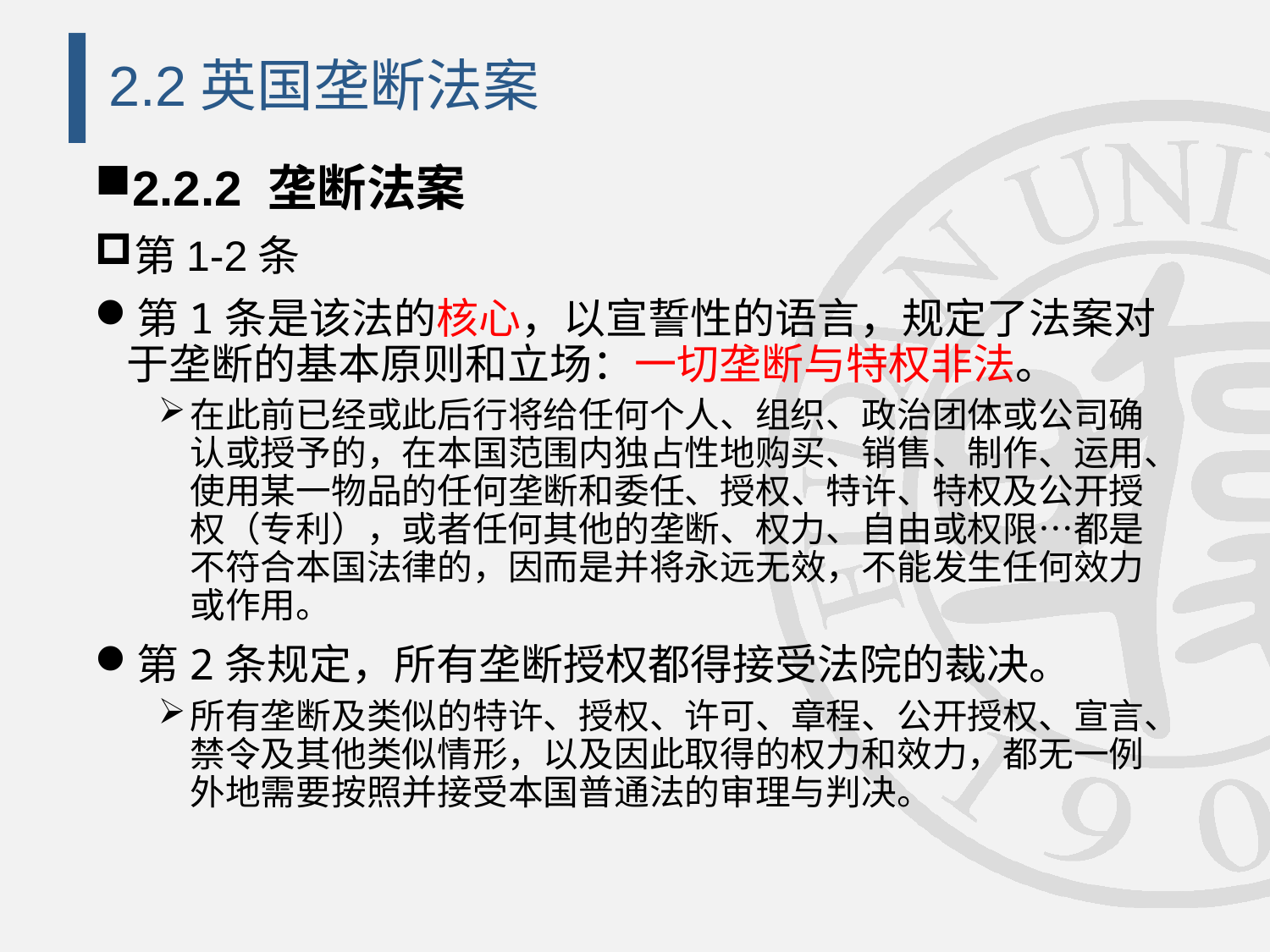

# 2.2英国垄断法案
2.2.2 垄断法案
第1-2条
第1条是该法的核心，以宣誓性的语言，规定了法案对于垄断的基本原则和立场：一切垄断与特权非法。
在此前已经或此后行将给任何个人、组织、政治团体或公司确认或授予的，在本国范围内独占性地购买、销售、制作、运用、使用某一物品的任何垄断和委任、授权、特许、特权及公开授权（专利），或者任何其他的垄断、权力、自由或权限…都是不符合本国法律的，因而是并将永远无效，不能发生任何效力或作用。
第2条规定，所有垄断授权都得接受法院的裁决。
所有垄断及类似的特许、授权、许可、章程、公开授权、宣言、禁令及其他类似情形，以及因此取得的权力和效力，都无一例外地需要按照并接受本国普通法的审理与判决。